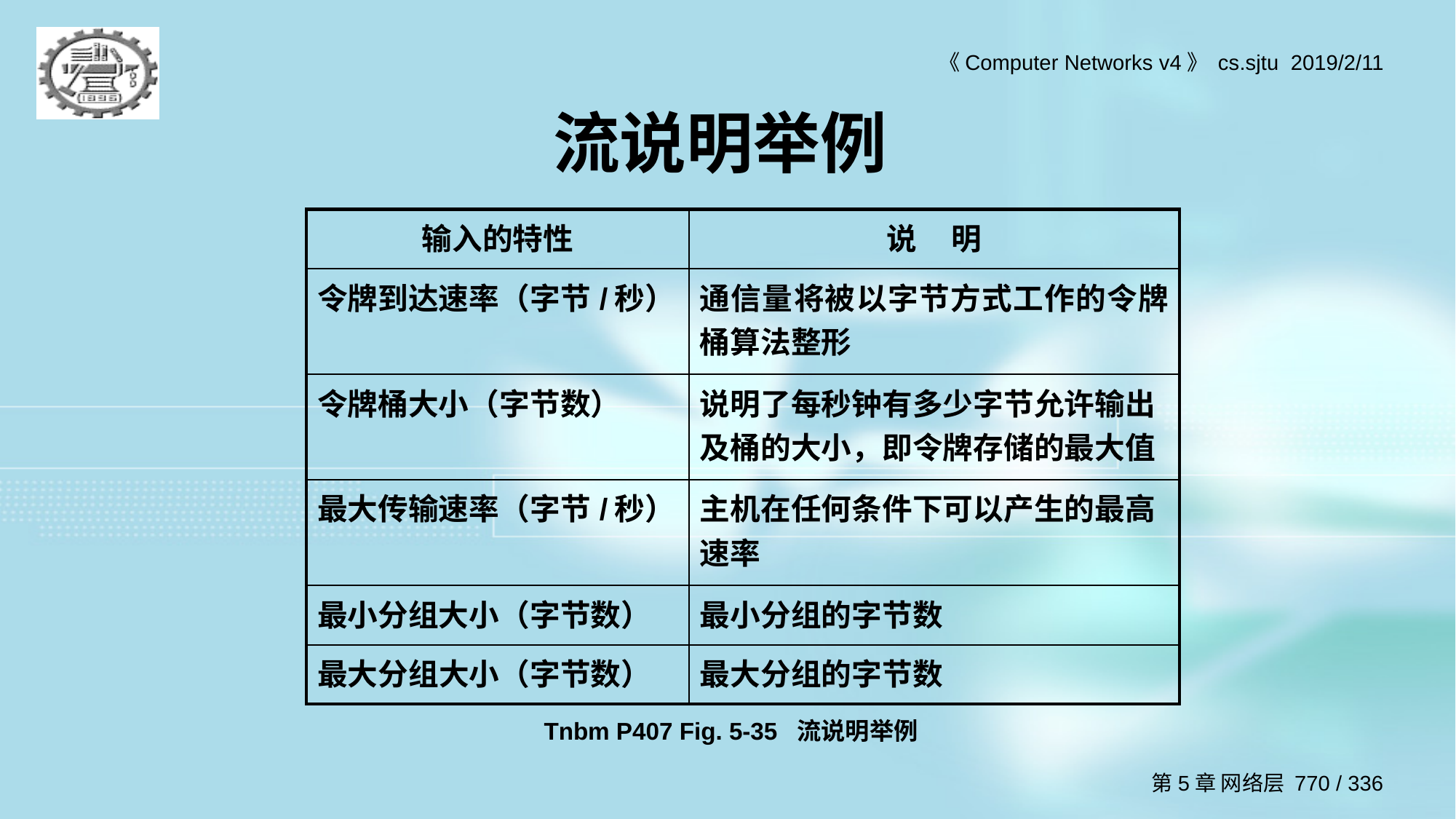

# 流说明举例
| 输入的特性 | 说 明 |
| --- | --- |
| 令牌到达速率（字节/秒） | 通信量将被以字节方式工作的令牌桶算法整形 |
| 令牌桶大小（字节数） | 说明了每秒钟有多少字节允许输出及桶的大小，即令牌存储的最大值 |
| 最大传输速率（字节/秒） | 主机在任何条件下可以产生的最高速率 |
| 最小分组大小（字节数） | 最小分组的字节数 |
| 最大分组大小（字节数） | 最大分组的字节数 |
Tnbm P407 Fig. 5-35  流说明举例